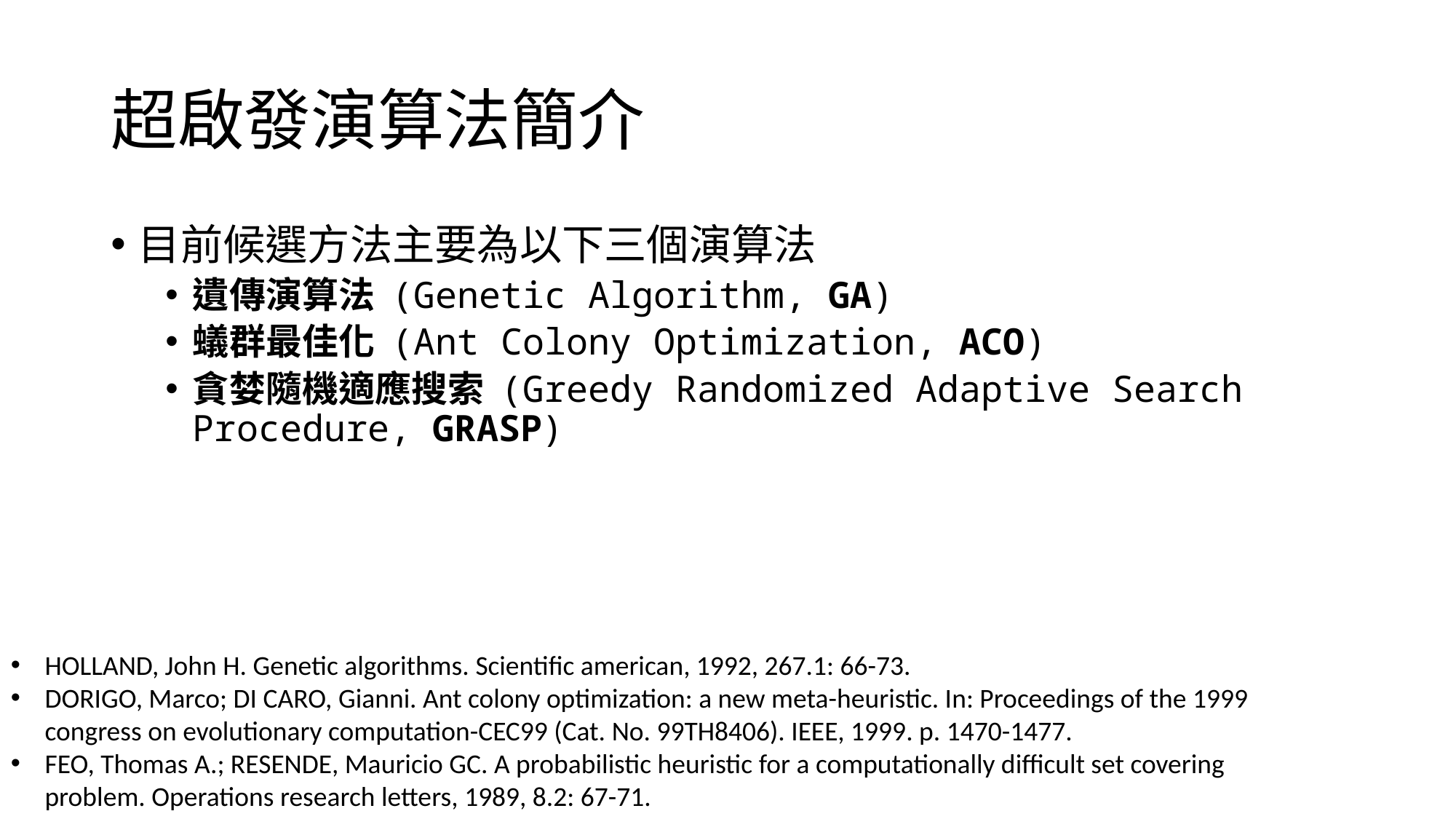

# 超啟發演算法簡介
目前候選方法主要為以下三個演算法
遺傳演算法 (Genetic Algorithm, GA)
蟻群最佳化 (Ant Colony Optimization, ACO)
貪婪隨機適應搜索 (Greedy Randomized Adaptive Search Procedure, GRASP)

HOLLAND, John H. Genetic algorithms. Scientific american, 1992, 267.1: 66-73.
DORIGO, Marco; DI CARO, Gianni. Ant colony optimization: a new meta-heuristic. In: Proceedings of the 1999 congress on evolutionary computation-CEC99 (Cat. No. 99TH8406). IEEE, 1999. p. 1470-1477.
FEO, Thomas A.; RESENDE, Mauricio GC. A probabilistic heuristic for a computationally difficult set covering problem. Operations research letters, 1989, 8.2: 67-71.